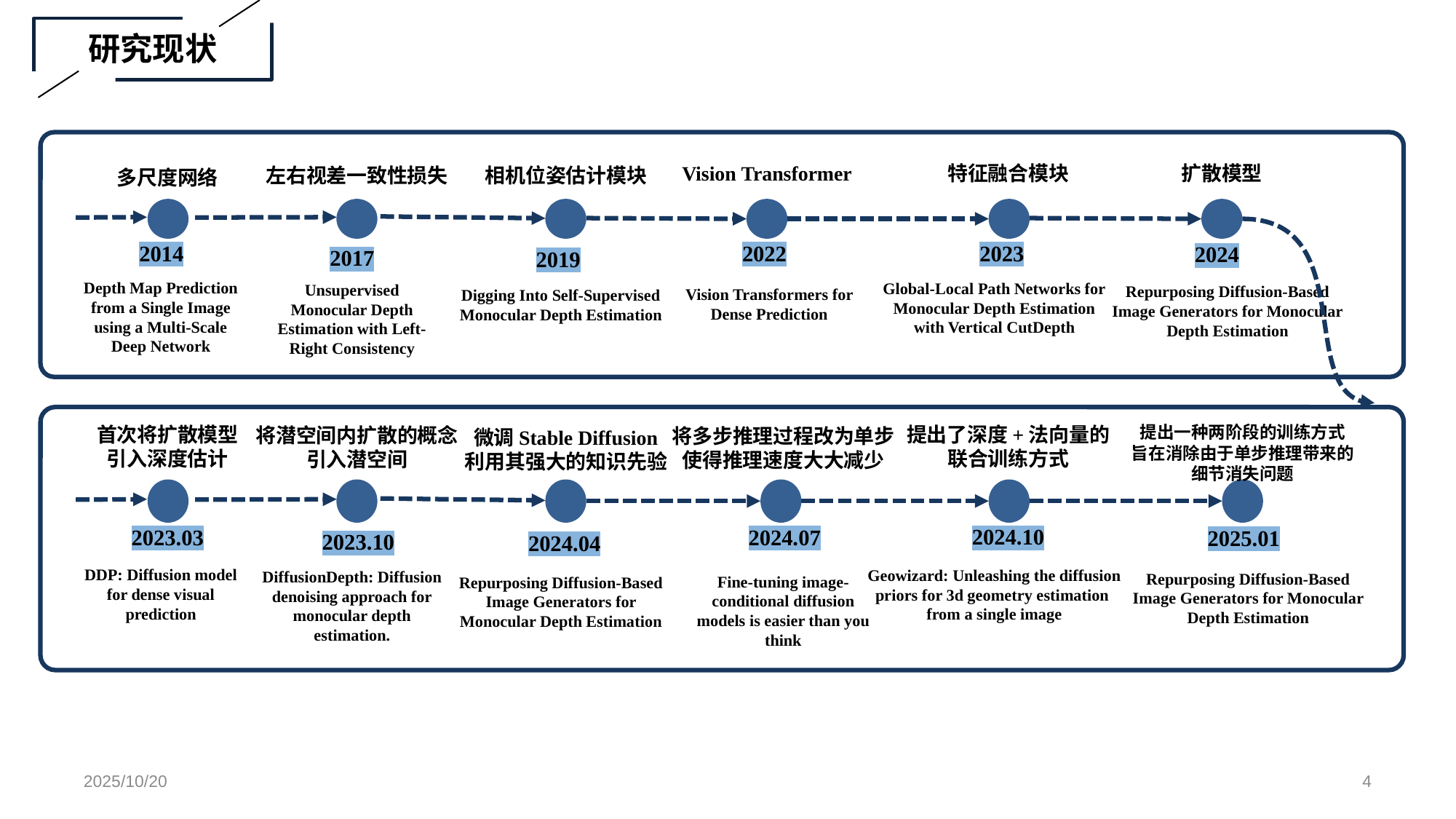

研究现状

特征融合模块
扩散模型
Vision Transformer
左右视差一致性损失
相机位姿估计模块
多尺度网络

2023
2014
2022
2024
2017
2019
Depth Map Prediction from a Single Image using a Multi-Scale Deep Network
Global-Local Path Networks for Monocular Depth Estimation
with Vertical CutDepth
Unsupervised Monocular Depth Estimation with Left-Right Consistency
Repurposing Diffusion-Based Image Generators for Monocular Depth Estimation
Vision Transformers for Dense Prediction
Digging Into Self-Supervised Monocular Depth Estimation

提出一种两阶段的训练方式
旨在消除由于单步推理带来的
细节消失问题
首次将扩散模型
引入深度估计
提出了深度+法向量的
联合训练方式
将潜空间内扩散的概念
引入潜空间
将多步推理过程改为单步
使得推理速度大大减少
微调Stable Diffusion
利用其强大的知识先验

2024.10
2023.03
2024.07
2025.01
2023.10
2024.04
DDP: Diffusion model for dense visual prediction
Geowizard: Unleashing the diffusion priors for 3d geometry estimation
from a single image
DiffusionDepth: Diffusion denoising approach for monocular depth estimation.
Repurposing Diffusion-Based Image Generators for Monocular Depth Estimation
Fine-tuning image-conditional diffusion models is easier than you think
Repurposing Diffusion-Based Image Generators for Monocular Depth Estimation
2025/10/20
4